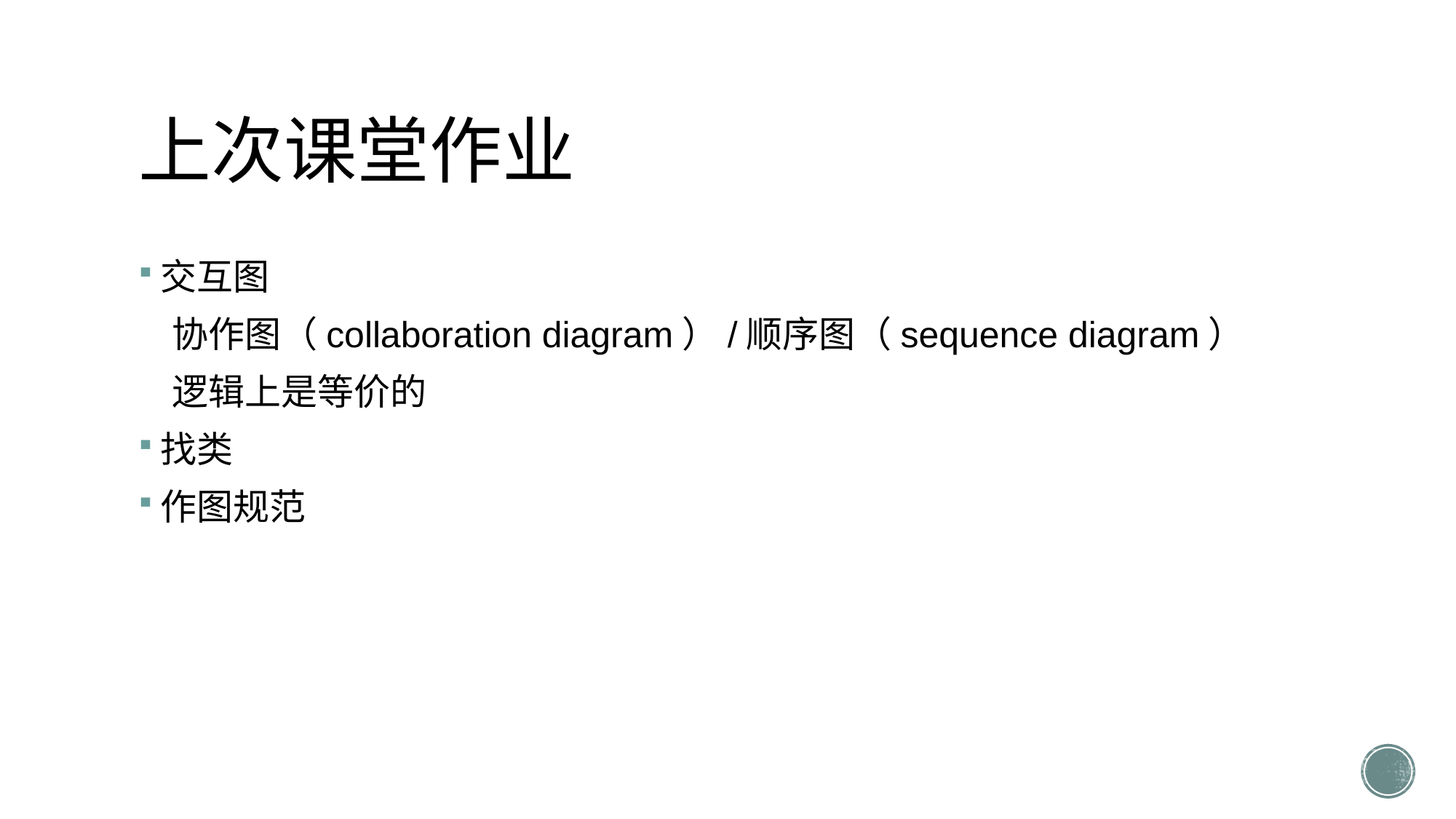

# 上次课堂作业
交互图
   协作图（collaboration diagram）/顺序图（sequence diagram）
   逻辑上是等价的
找类
作图规范